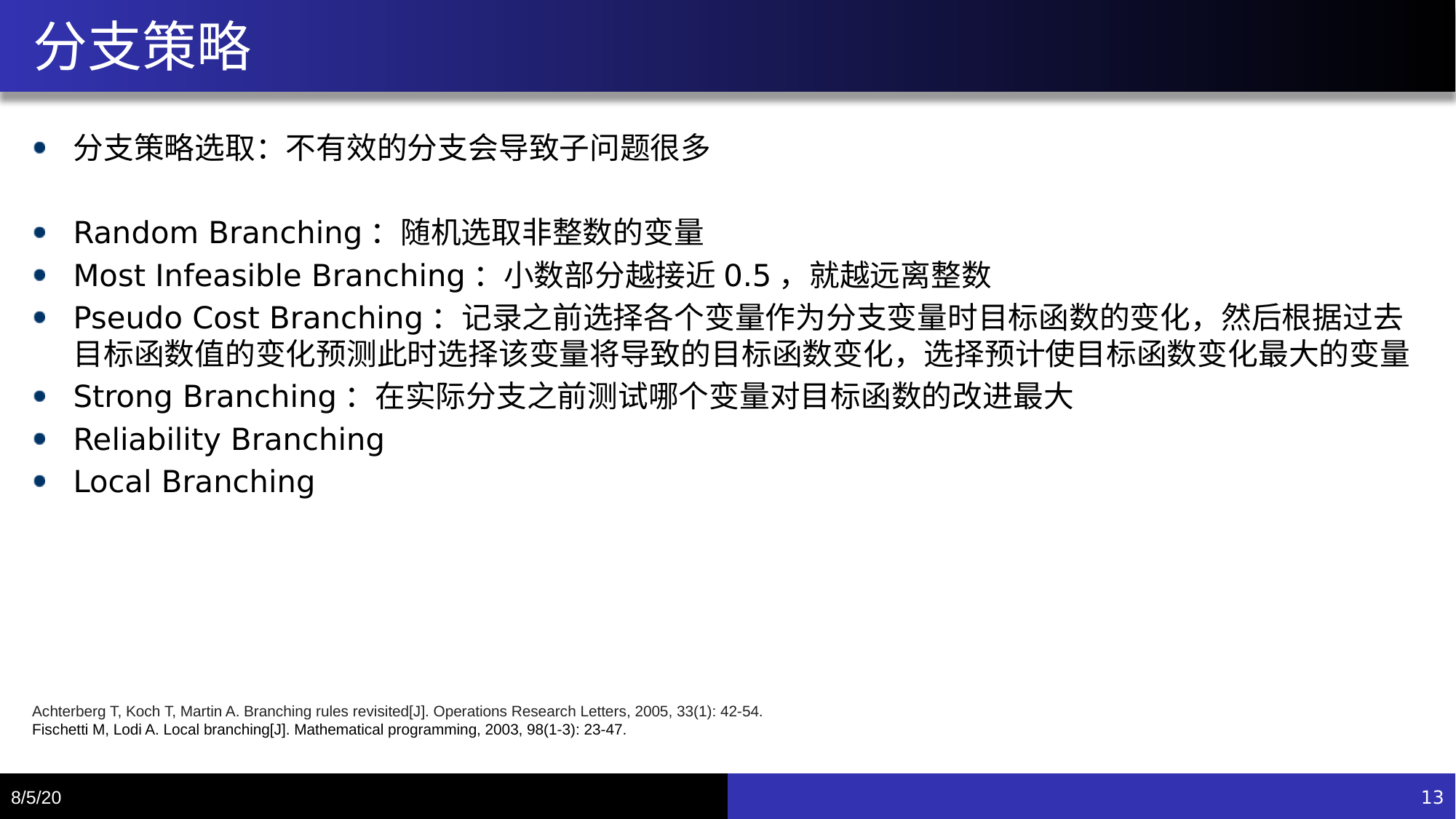

# 分支策略
分支策略选取：不有效的分支会导致子问题很多

Random Branching：随机选取非整数的变量
Most Infeasible Branching：小数部分越接近0.5，就越远离整数
Pseudo Cost Branching：记录之前选择各个变量作为分支变量时目标函数的变化，然后根据过去目标函数值的变化预测此时选择该变量将导致的目标函数变化，选择预计使目标函数变化最大的变量
Strong Branching：在实际分支之前测试哪个变量对目标函数的改进最大
Reliability Branching
Local Branching

Achterberg T, Koch T, Martin A. Branching rules revisited[J]. Operations Research Letters, 2005, 33(1): 42-54.
Fischetti M, Lodi A. Local branching[J]. Mathematical programming, 2003, 98(1-3): 23-47.
8/5/20

13